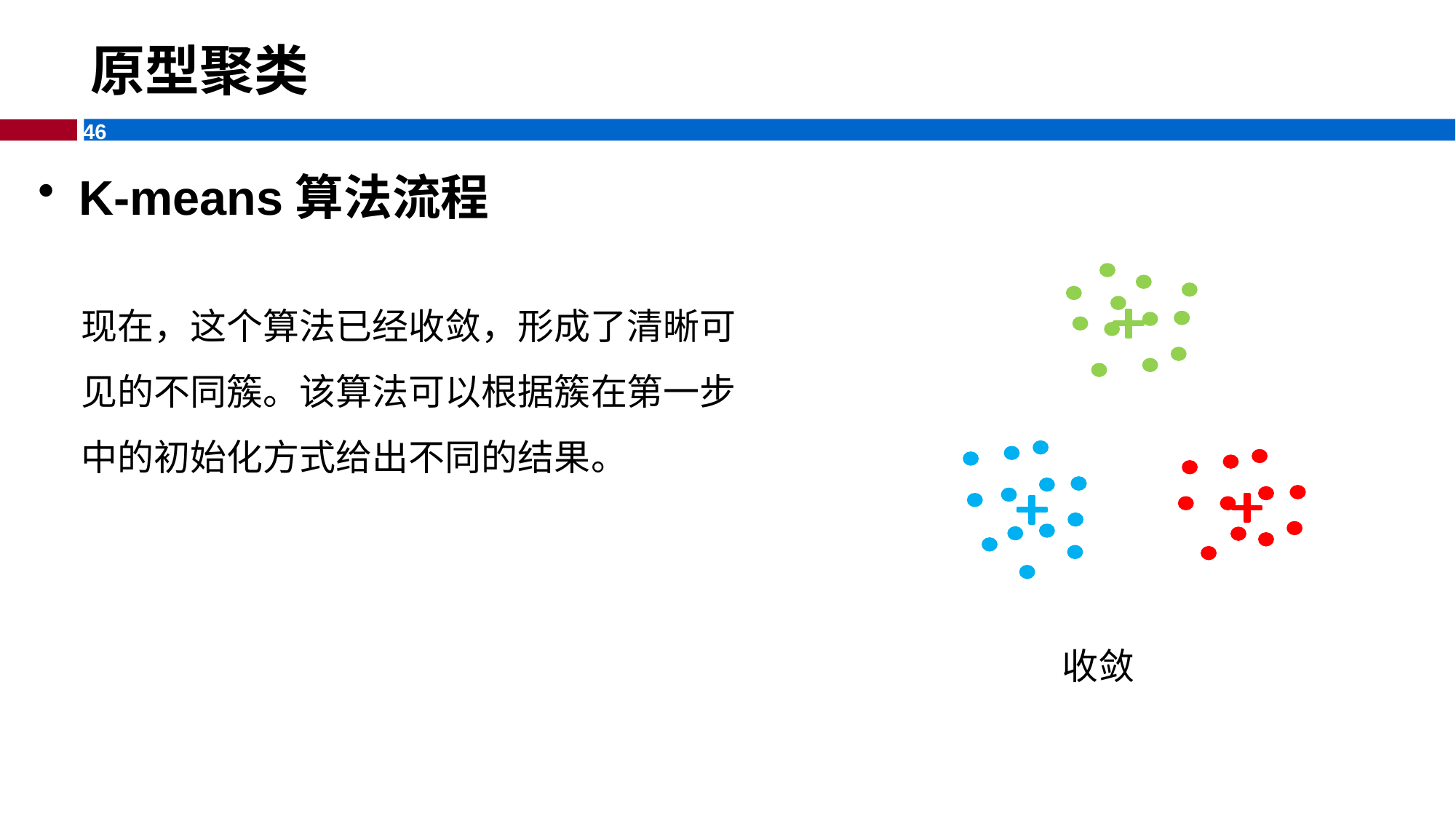

# 原型聚类
K-means算法流程

现在，这个算法已经收敛，形成了清晰可见的不同簇。该算法可以根据簇在第一步中的初始化方式给出不同的结果。
收敛